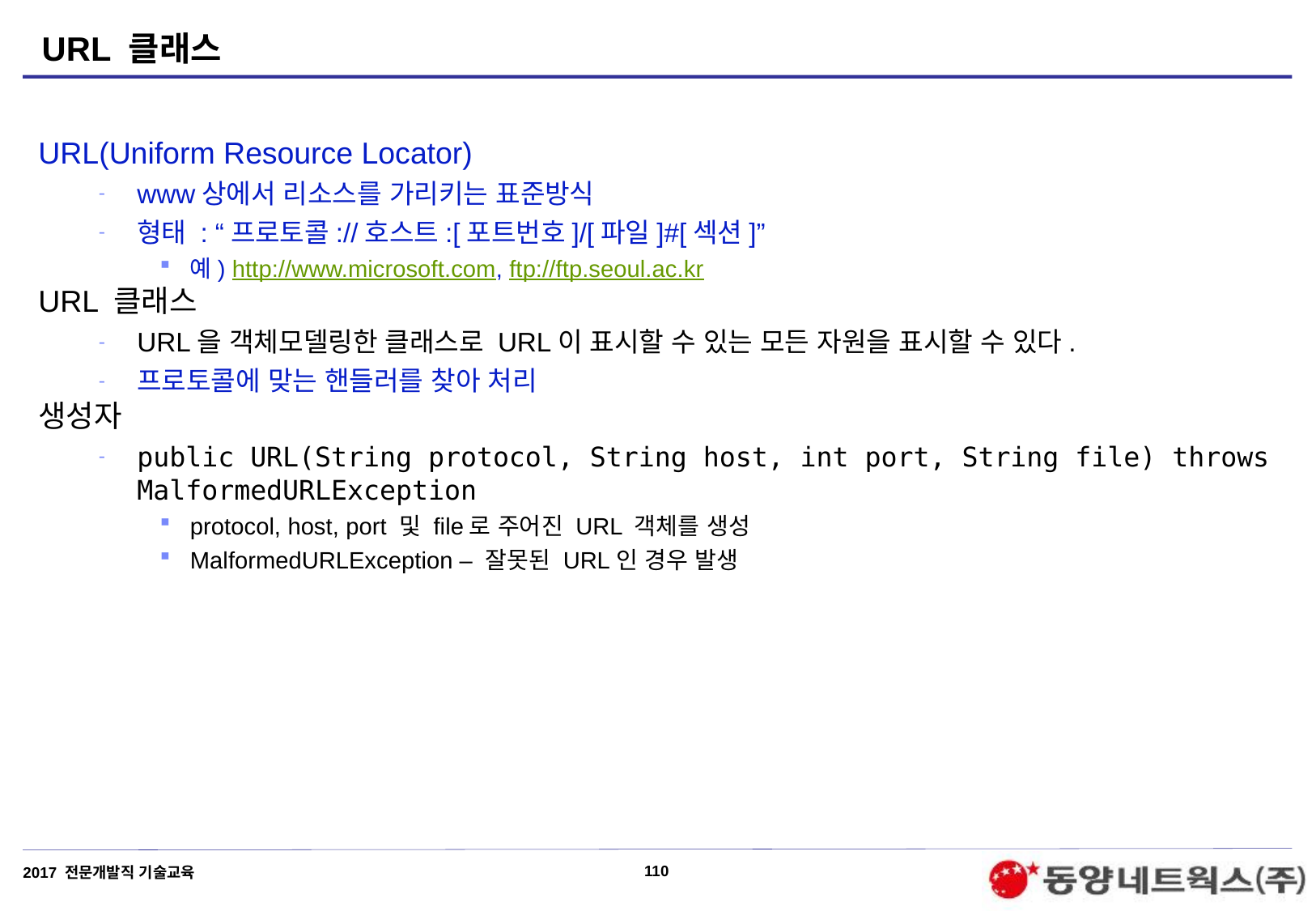

# URL 클래스
URL(Uniform Resource Locator)
www상에서 리소스를 가리키는 표준방식
형태 : “프로토콜://호스트:[포트번호]/[파일]#[섹션]”
예) http://www.microsoft.com, ftp://ftp.seoul.ac.kr
URL 클래스
URL을 객체모델링한 클래스로 URL이 표시할 수 있는 모든 자원을 표시할 수 있다.
프로토콜에 맞는 핸들러를 찾아 처리
생성자
public URL(String protocol, String host, int port, String file) throws MalformedURLException
protocol, host, port 및 file로 주어진 URL 객체를 생성
MalformedURLException – 잘못된 URL인 경우 발생